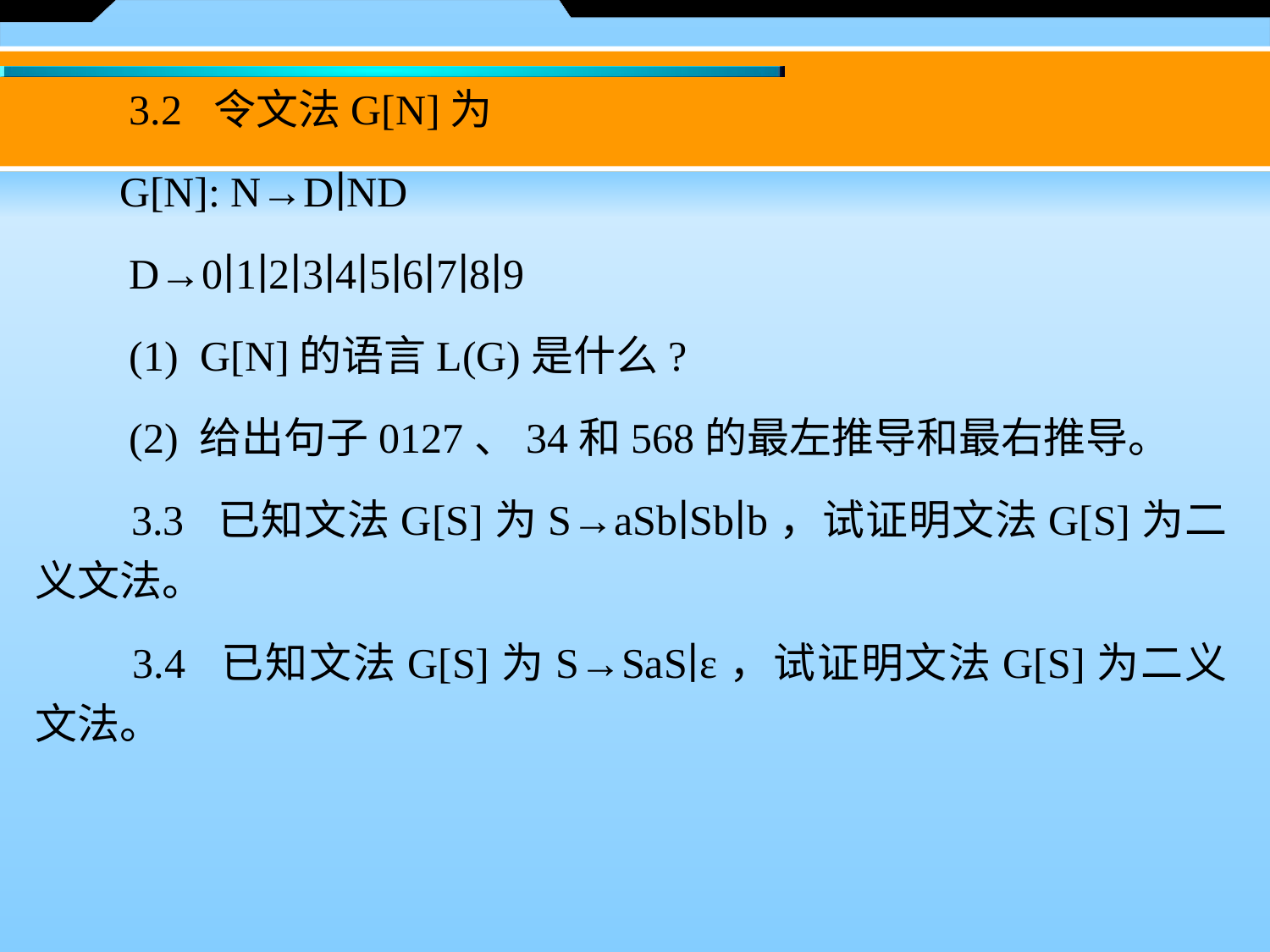

3.2  令文法G[N]为
        G[N]: N→D∣ND
　　D→0∣1∣2∣3∣4∣5∣6∣7∣8∣9
　　(1)  G[N]的语言L(G)是什么?
　　(2) 给出句子0127、34和568的最左推导和最右推导。
　　3.3  已知文法G[S]为S→aSb∣Sb∣b，试证明文法G[S]为二义文法。
　　3.4  已知文法G[S]为S→SaS∣ε，试证明文法G[S]为二义文法。